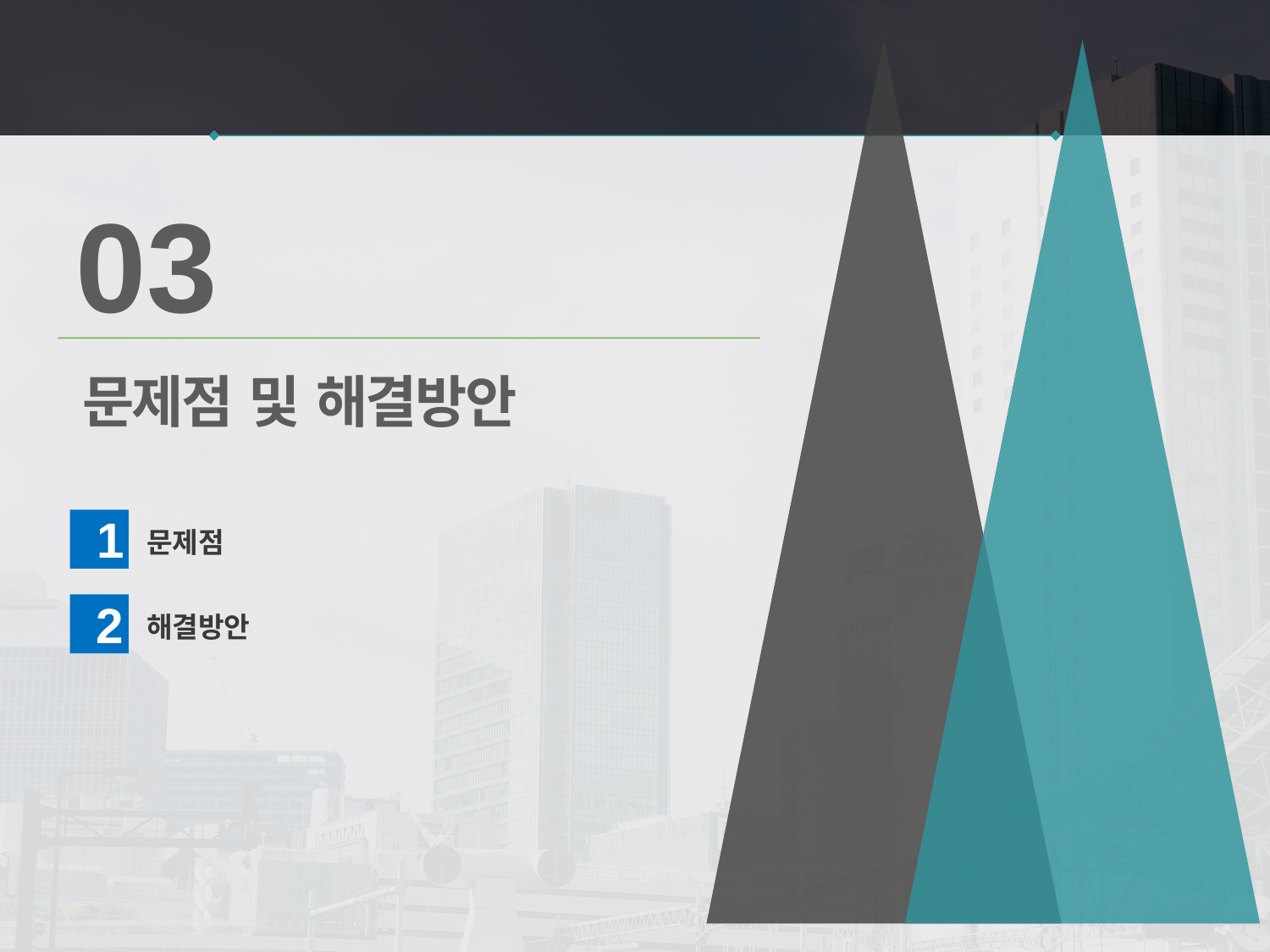

03

문제점 및 해결방안
1

문제점
2

해결방안